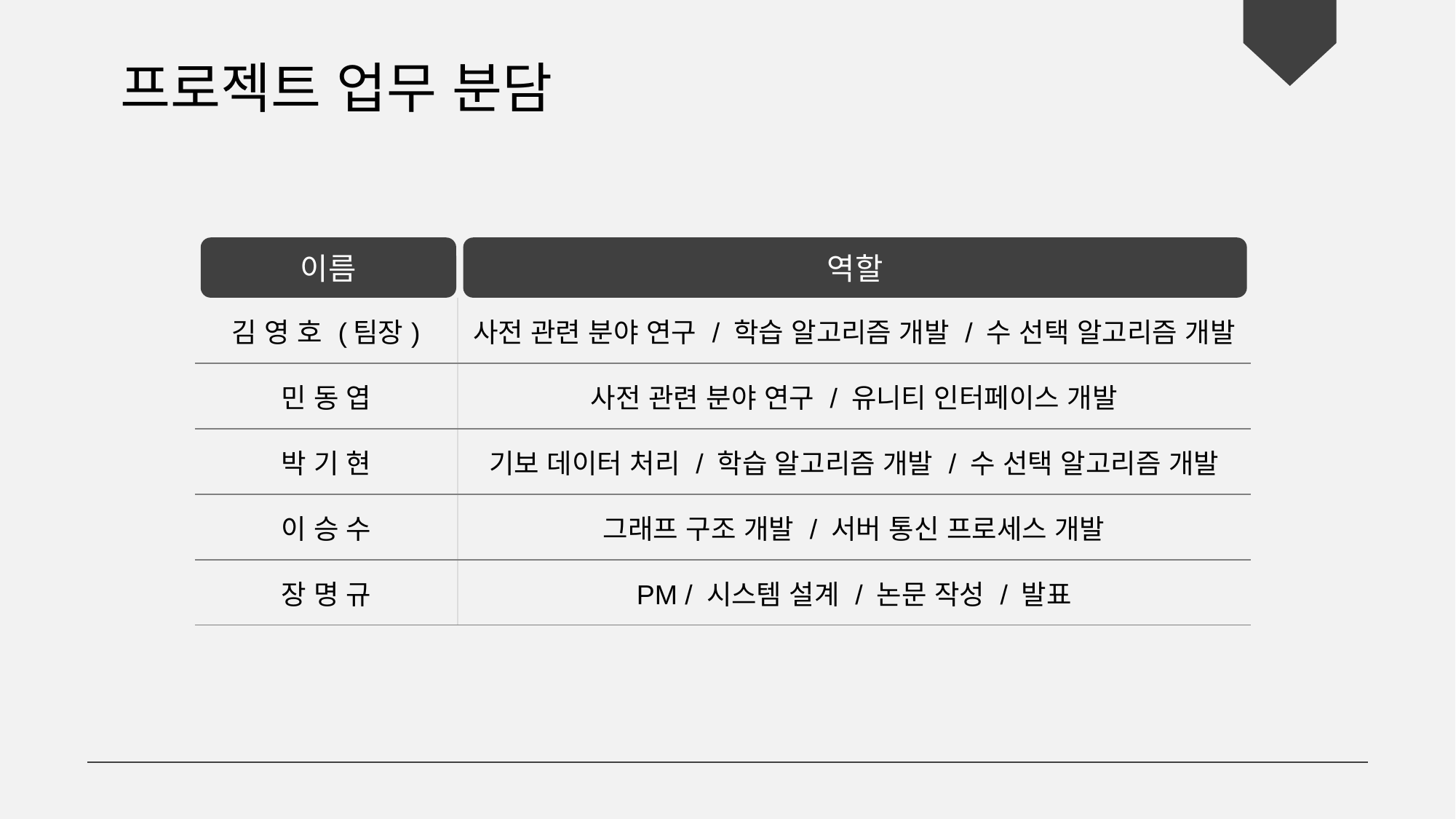

프로젝트 업무 분담
역할
이름
|  |  |
| --- | --- |
| 김 영 호 (팀장) | 사전 관련 분야 연구 / 학습 알고리즘 개발 / 수 선택 알고리즘 개발 |
| 민 동 엽 | 사전 관련 분야 연구 / 유니티 인터페이스 개발 |
| 박 기 현 | 기보 데이터 처리 / 학습 알고리즘 개발 / 수 선택 알고리즘 개발 |
| 이 승 수 | 그래프 구조 개발 / 서버 통신 프로세스 개발 |
| 장 명 규 | PM / 시스템 설계 / 논문 작성 / 발표 |